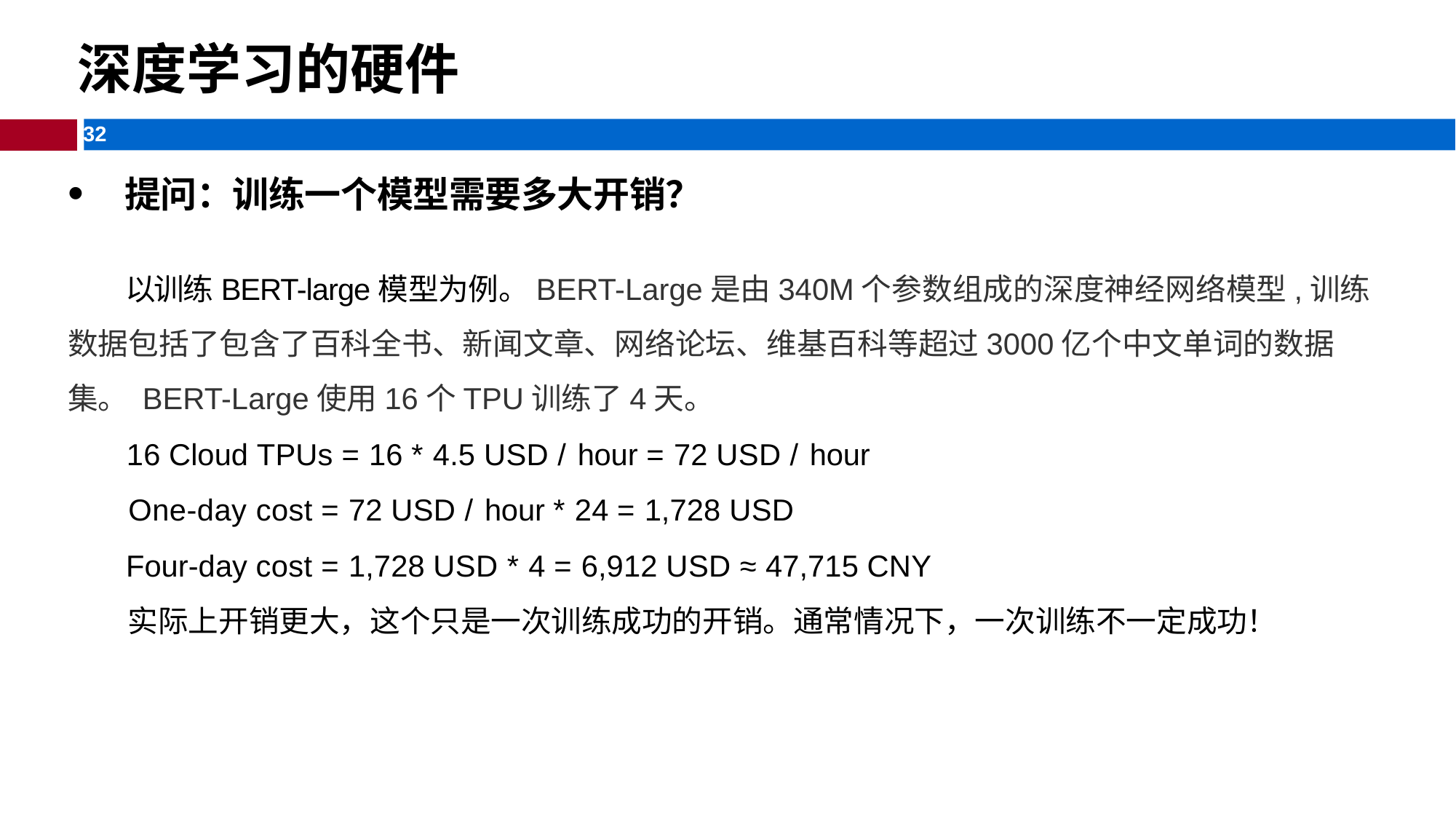

深度学习的硬件
提问：训练一个模型需要多大开销？
         以训练BERT-large模型为例。BERT-Large是由340M个参数组成的深度神经网络模型,训练数据包括了包含了百科全书、新闻文章、网络论坛、维基百科等超过3000亿个中文单词的数据集。 BERT-Large使用16个TPU训练了4天。
       16 Cloud TPUs = 16 * 4.5 USD / hour = 72 USD / hour
       One-day cost = 72 USD / hour * 24 = 1,728 USD
       Four-day cost = 1,728 USD * 4 = 6,912 USD ≈ 47,715 CNY
        实际上开销更大，这个只是一次训练成功的开销。通常情况下，一次训练不一定成功！